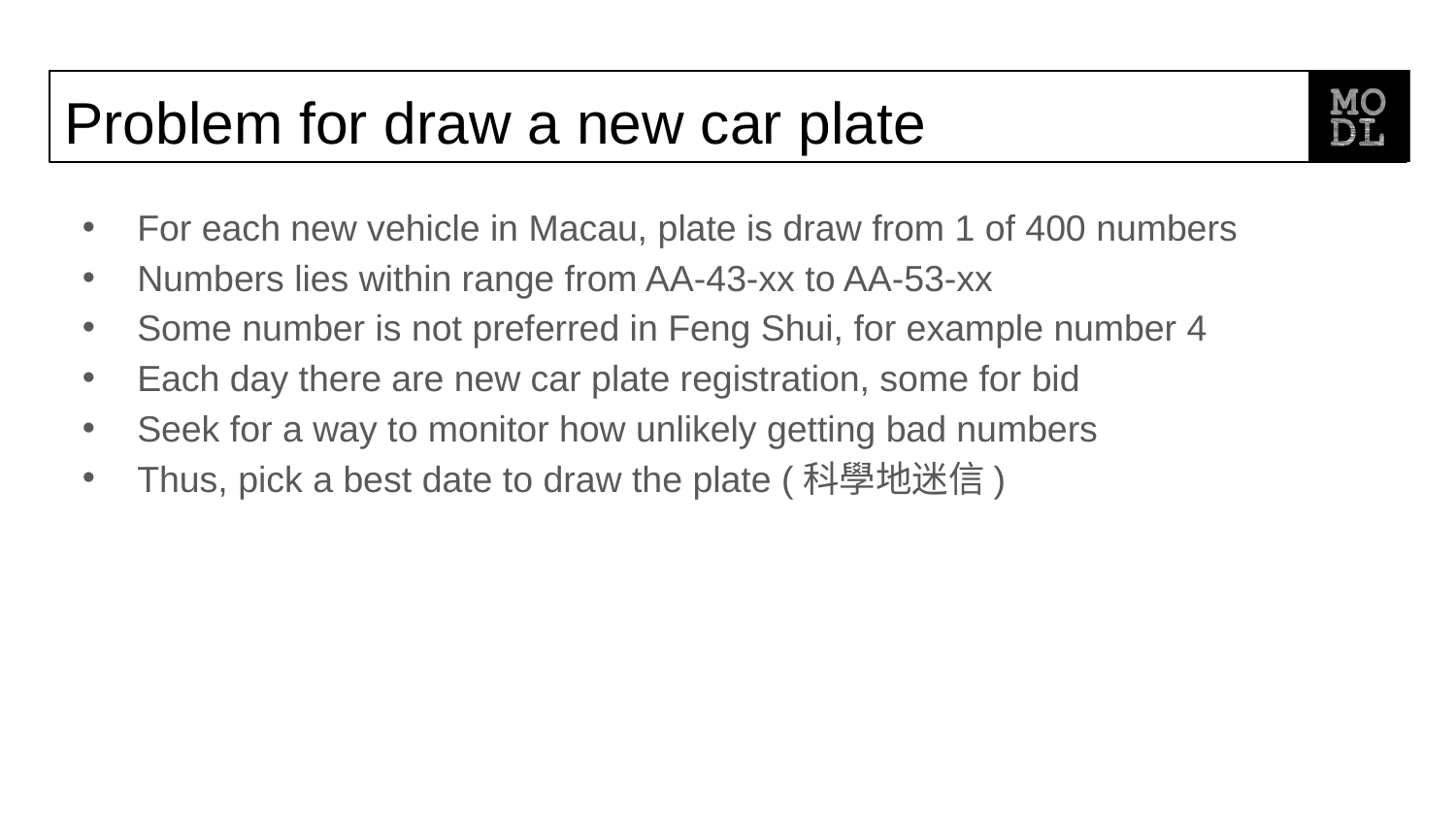

# Problem for draw a new car plate
For each new vehicle in Macau, plate is draw from 1 of 400 numbers
Numbers lies within range from AA-43-xx to AA-53-xx
Some number is not preferred in Feng Shui, for example number 4
Each day there are new car plate registration, some for bid
Seek for a way to monitor how unlikely getting bad numbers
Thus, pick a best date to draw the plate (科學地迷信)